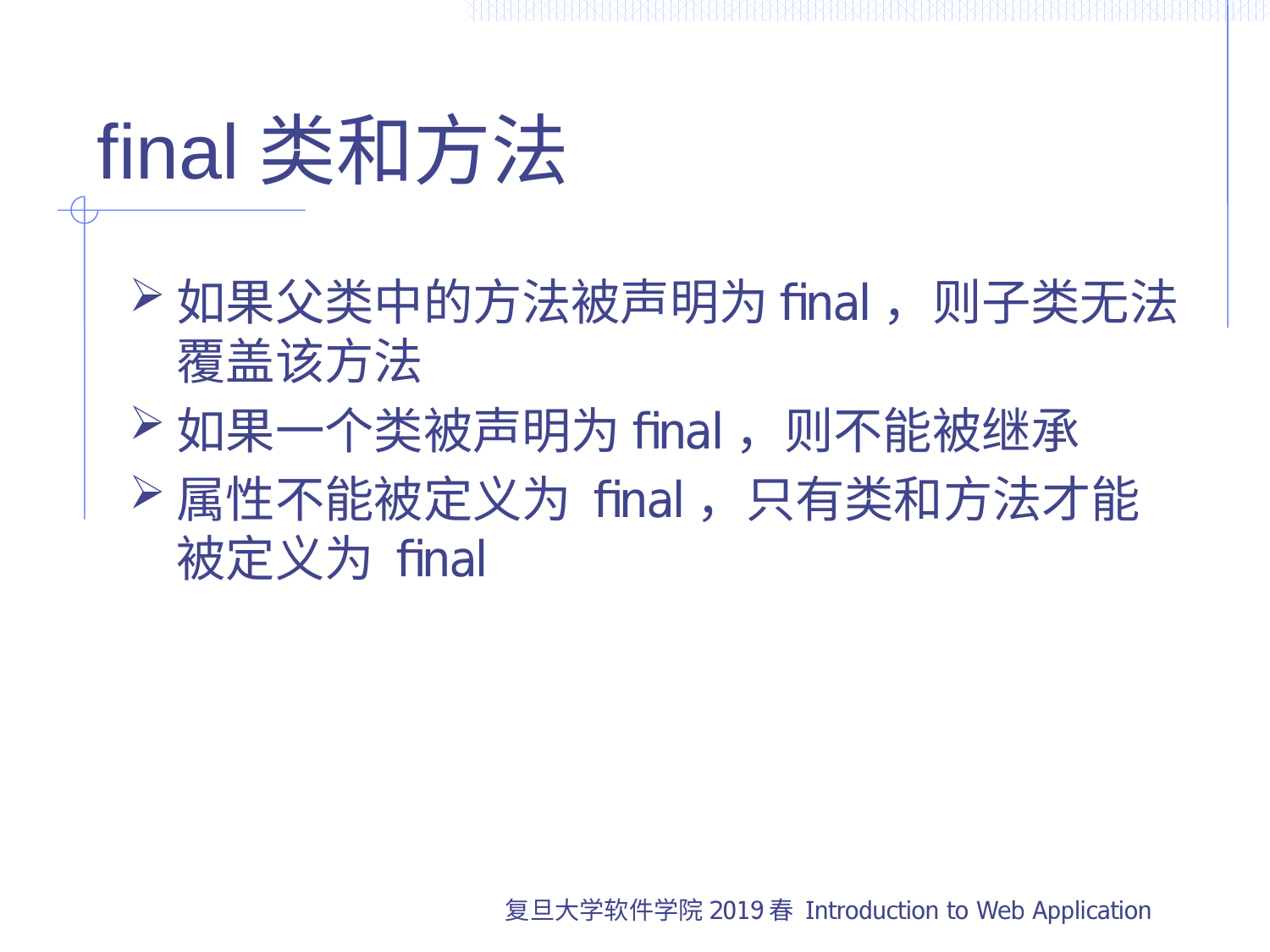

# final类和方法
如果父类中的方法被声明为final，则子类无法覆盖该方法
如果一个类被声明为final，则不能被继承
属性不能被定义为 final，只有类和方法才能被定义为 final